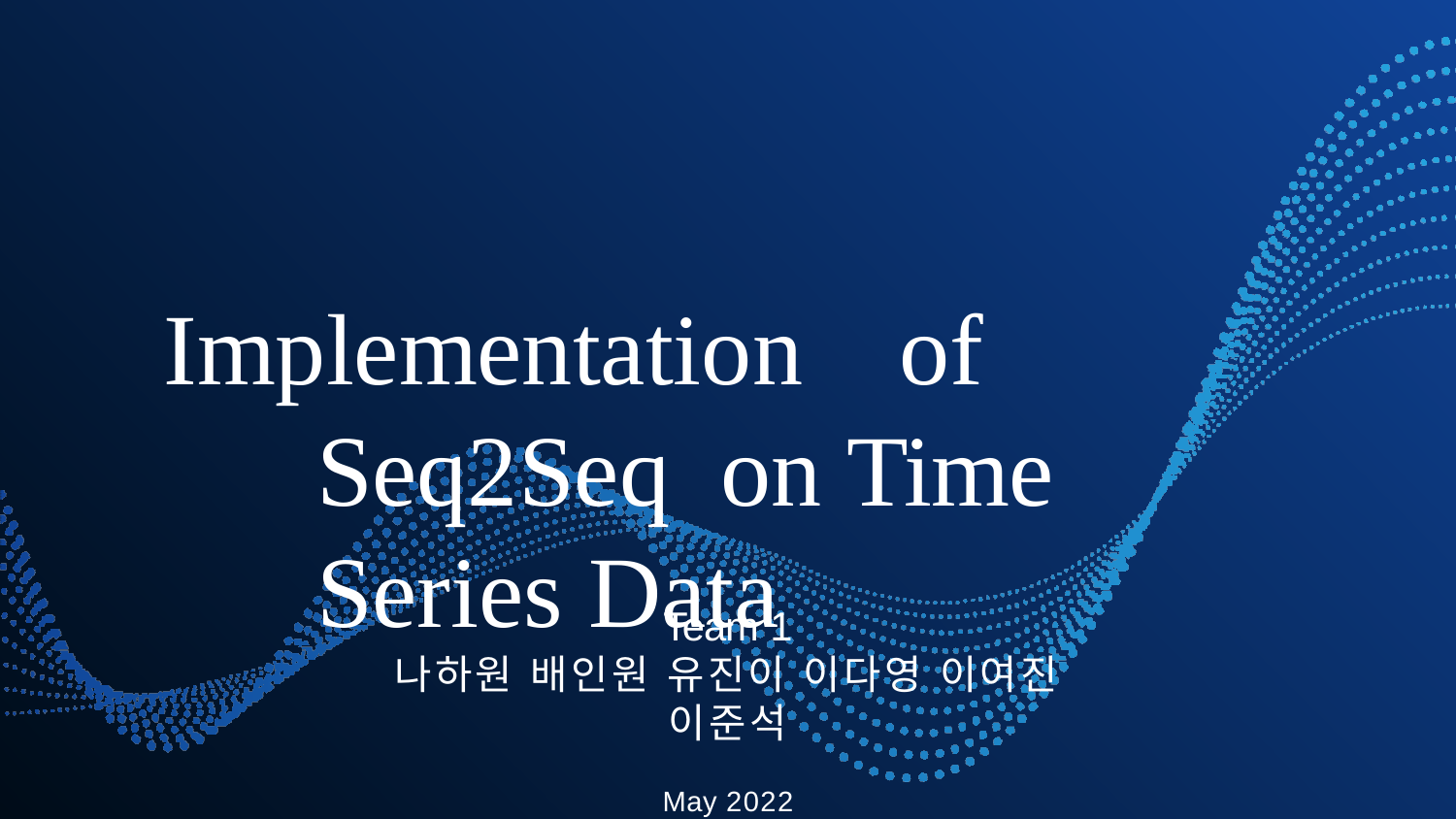

# Implementation	of	Seq2Seq  on Time Series Data
Team 1
나하원 배인원 유진이 이다영 이여진 이준석

May 2022